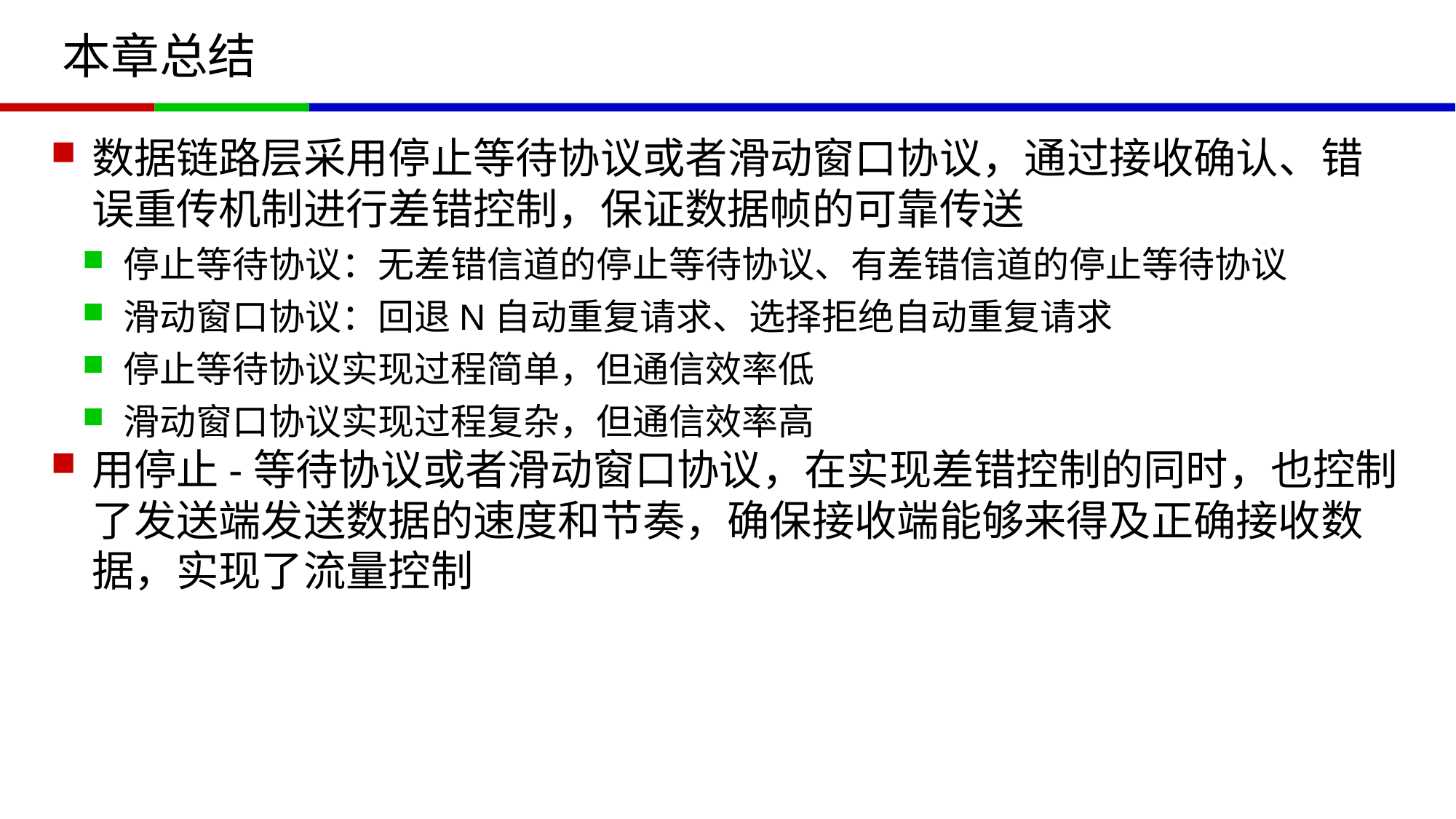

# 本章总结
数据链路层采用停止等待协议或者滑动窗口协议，通过接收确认、错误重传机制进行差错控制，保证数据帧的可靠传送
停止等待协议：无差错信道的停止等待协议、有差错信道的停止等待协议
滑动窗口协议：回退N自动重复请求、选择拒绝自动重复请求
停止等待协议实现过程简单，但通信效率低
滑动窗口协议实现过程复杂，但通信效率高
用停止-等待协议或者滑动窗口协议，在实现差错控制的同时，也控制了发送端发送数据的速度和节奏，确保接收端能够来得及正确接收数据，实现了流量控制

234